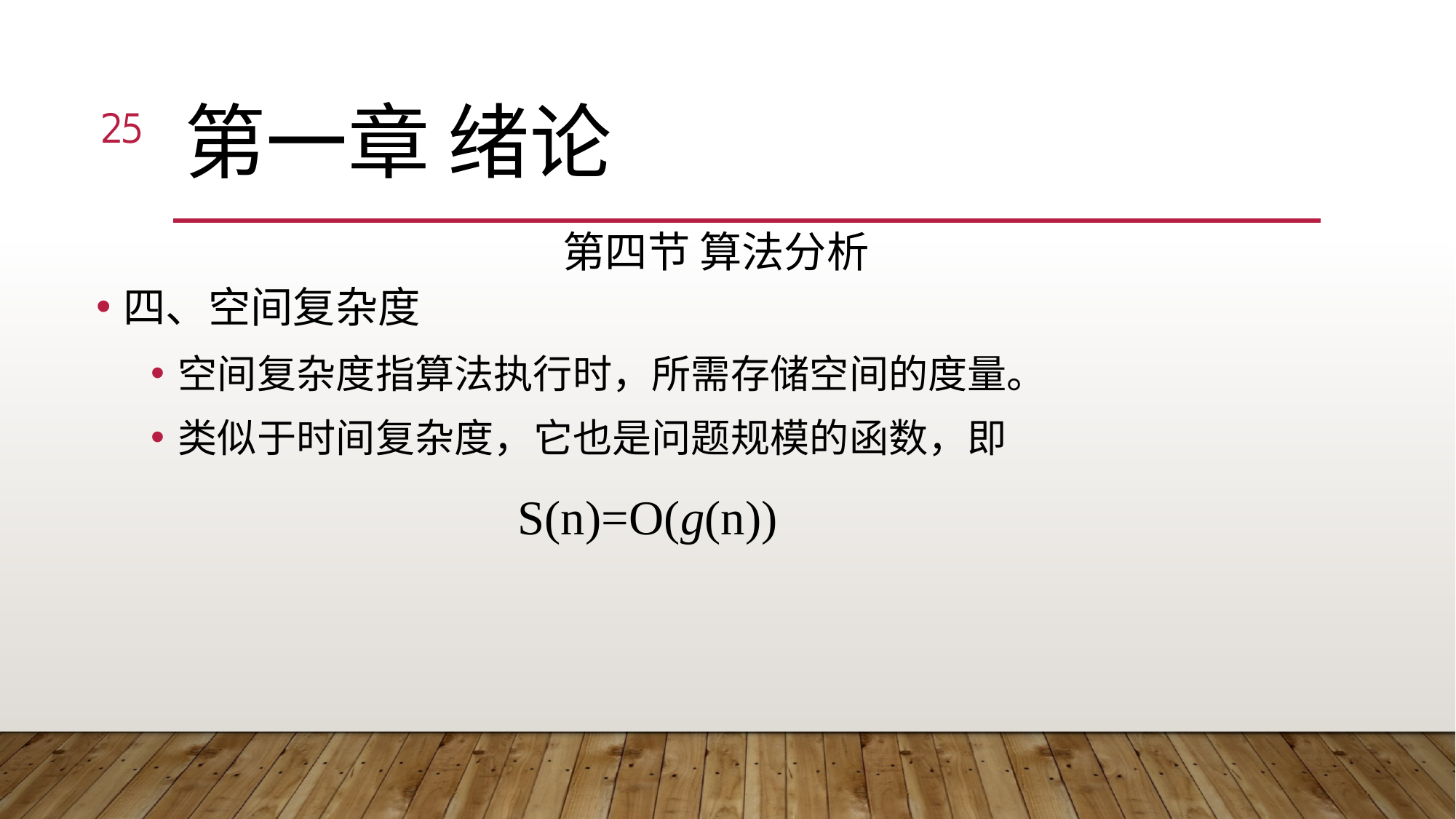

25
# 第一章 绪论
第四节 算法分析
四、空间复杂度
空间复杂度指算法执行时，所需存储空间的度量。
类似于时间复杂度，它也是问题规模的函数，即
S(n)=O(g(n))